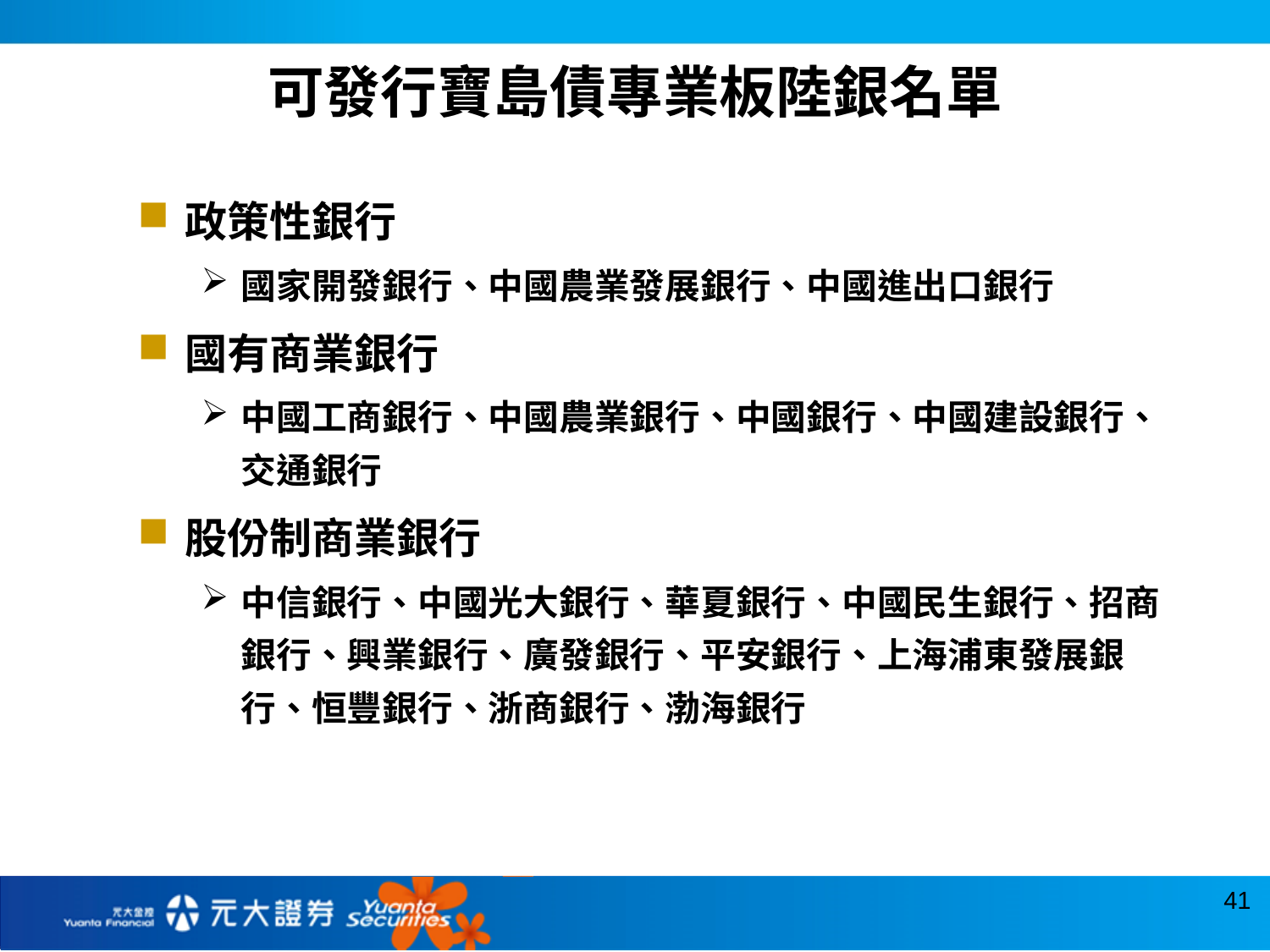

# 可發行寶島債專業板陸銀名單
政策性銀行
國家開發銀行、中國農業發展銀行、中國進出口銀行
國有商業銀行
中國工商銀行、中國農業銀行、中國銀行、中國建設銀行、交通銀行
股份制商業銀行
中信銀行、中國光大銀行、華夏銀行、中國民生銀行、招商銀行、興業銀行、廣發銀行、平安銀行、上海浦東發展銀行、恒豐銀行、浙商銀行、渤海銀行